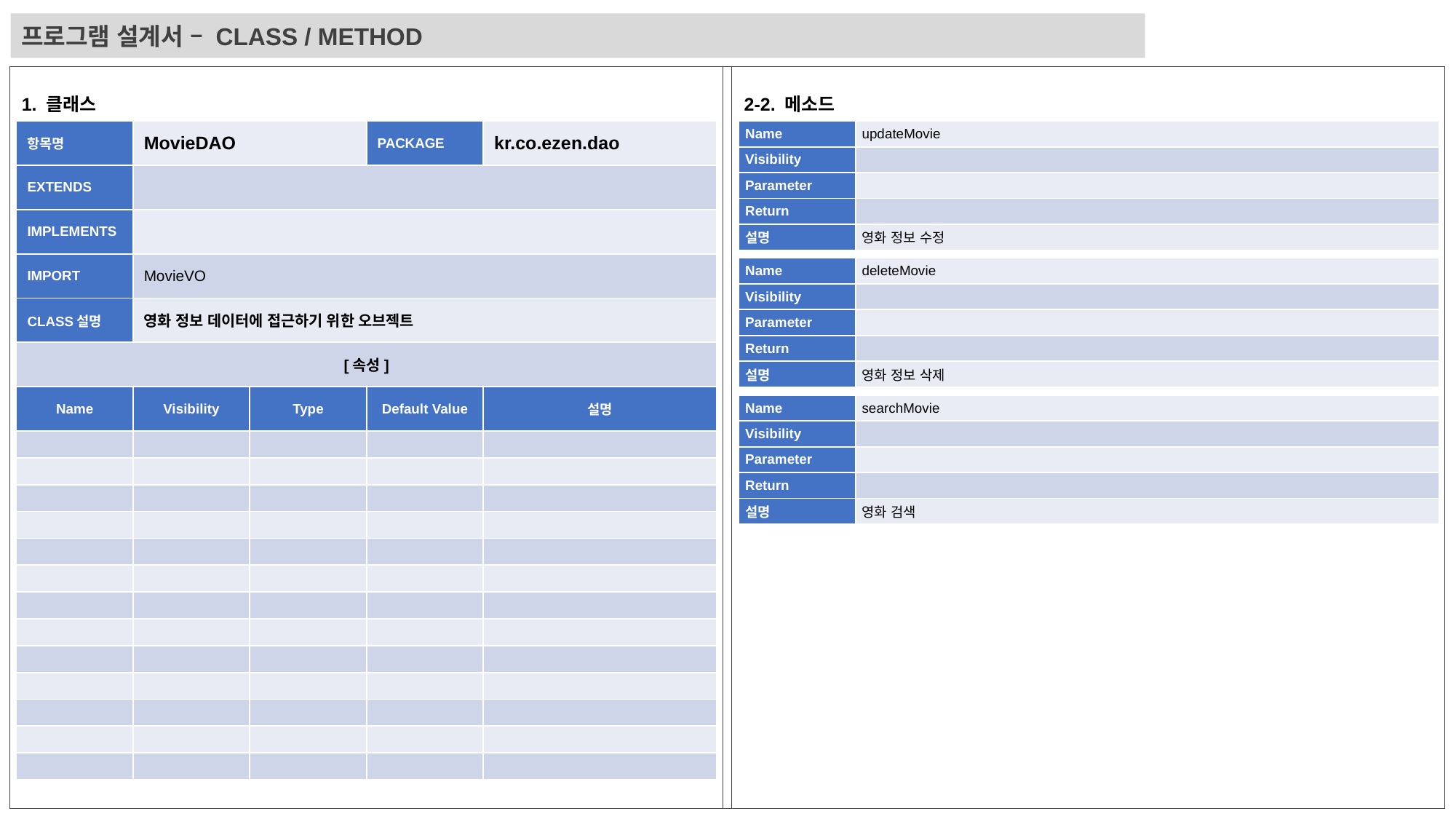

프로그램 설계서 – CLASS / METHOD

1. 클래스
2-2. 메소드
| 항목명 | MovieDAO |  | PACKAGE | kr.co.ezen.dao |
| --- | --- | --- | --- | --- |
| EXTENDS |  |  |  |  |
| IMPLEMENTS |  |  |  |  |
| IMPORT | MovieVO |  |  |  |
| CLASS설명 | 영화 정보 데이터에 접근하기 위한 오브젝트 |  |  |  |
| [속성] |  |  |  |  |
| Name | Visibility | Type | Default Value | 설명 |
|  |  |  |  |  |
|  |  |  |  |  |
|  |  |  |  |  |
|  |  |  |  |  |
|  |  |  |  |  |
|  |  |  |  |  |
|  |  |  |  |  |
|  |  |  |  |  |
|  |  |  |  |  |
|  |  |  |  |  |
|  |  |  |  |  |
|  |  |  |  |  |
|  |  |  |  |  |
| Name | updateMovie |
| --- | --- |
| Visibility |  |
| Parameter |  |
| Return |  |
| 설명 | 영화 정보 수정 |
| Name | deleteMovie |
| --- | --- |
| Visibility |  |
| Parameter |  |
| Return |  |
| 설명 | 영화 정보 삭제 |
| Name | searchMovie |
| --- | --- |
| Visibility |  |
| Parameter |  |
| Return |  |
| 설명 | 영화 검색 |